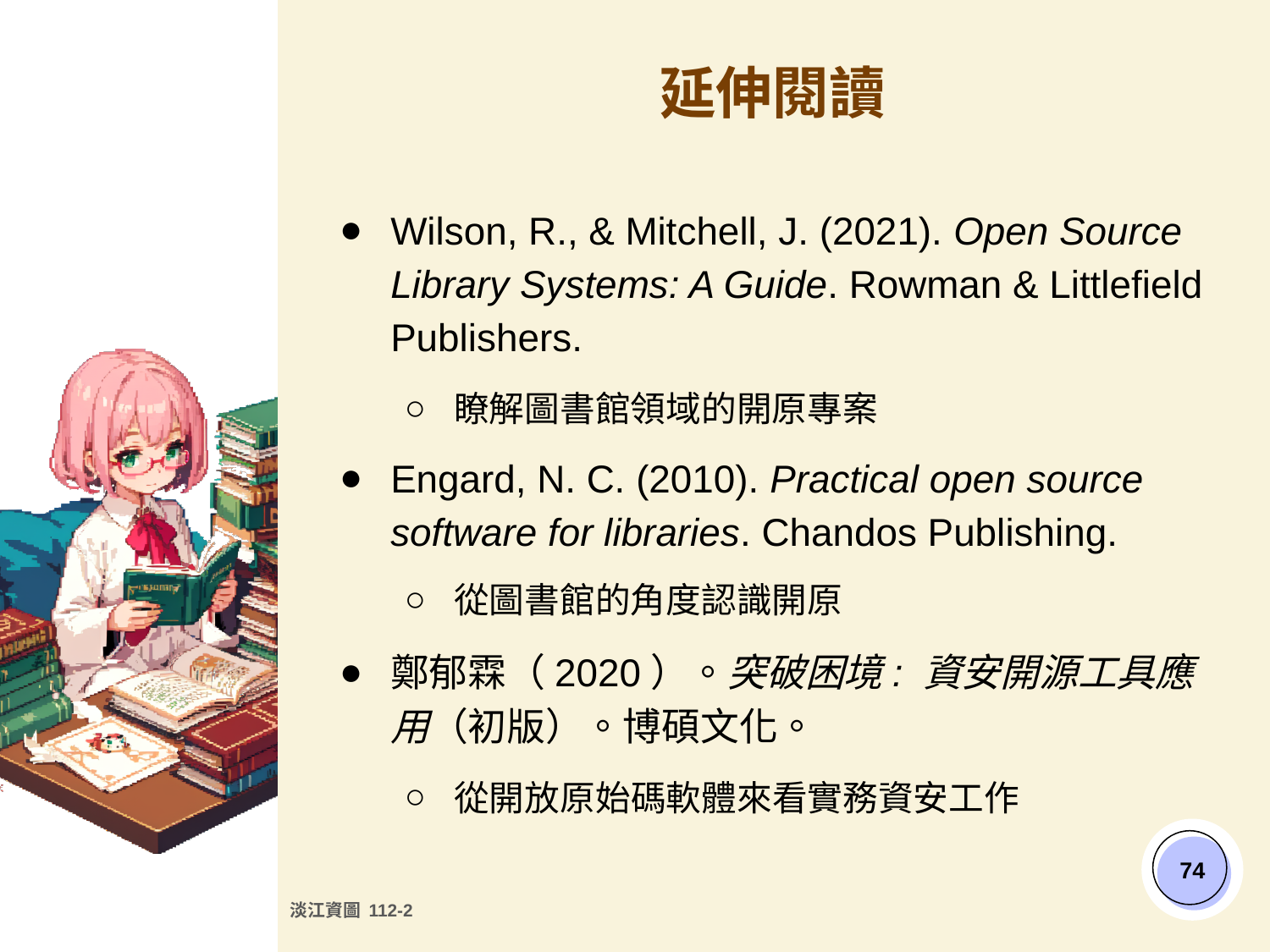

# 延伸閱讀
Wilson, R., & Mitchell, J. (2021). Open Source Library Systems: A Guide. Rowman & Littlefield Publishers.
瞭解圖書館領域的開原專案
Engard, N. C. (2010). Practical open source software for libraries. Chandos Publishing.
從圖書館的角度認識開原
鄭郁霖（2020）。突破困境: 資安開源工具應用（初版）。博碩文化。
從開放原始碼軟體來看實務資安工作
74